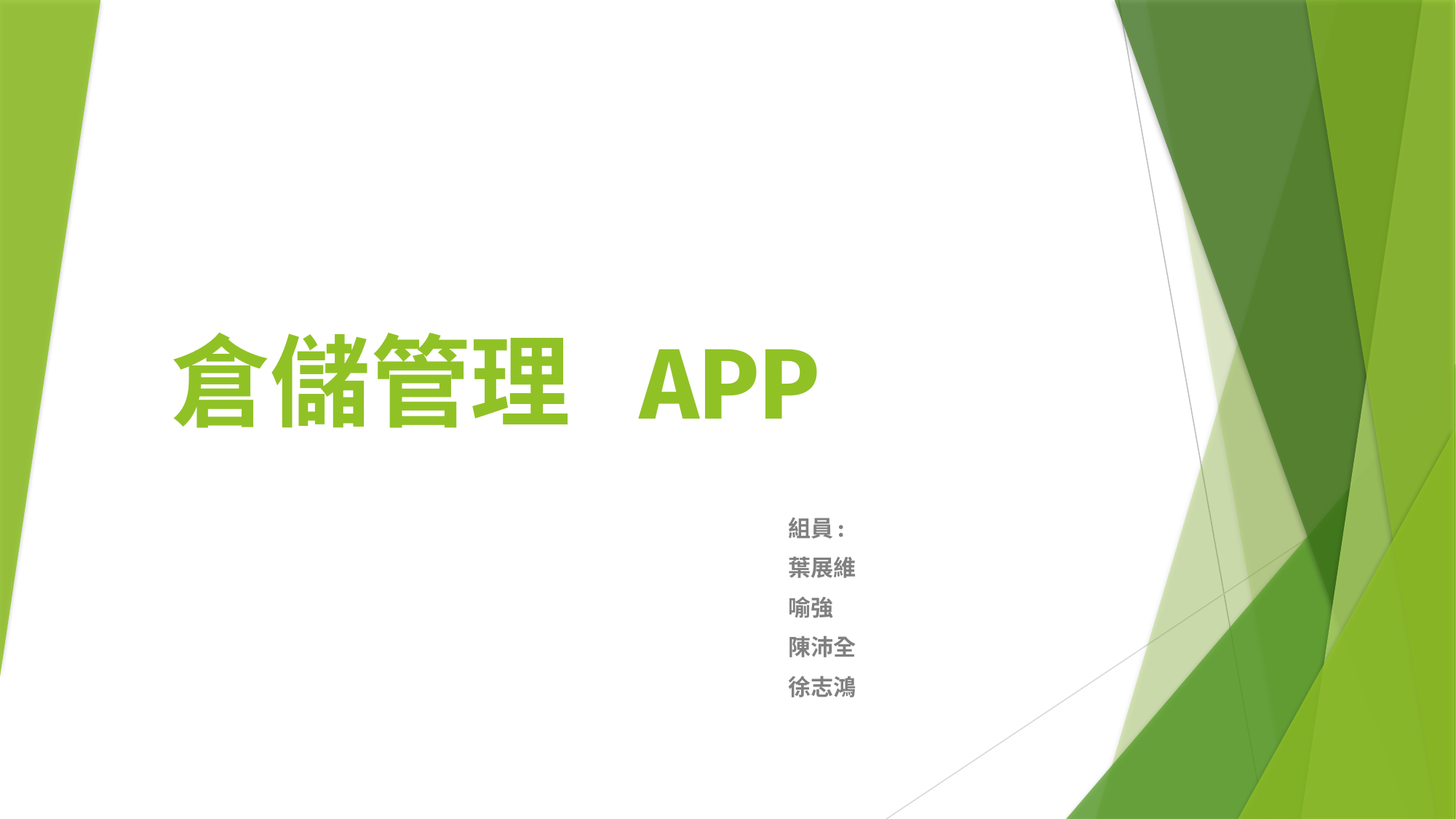

# 倉儲管理  APP
組員:
葉展維
喻強
陳沛全
徐志鴻